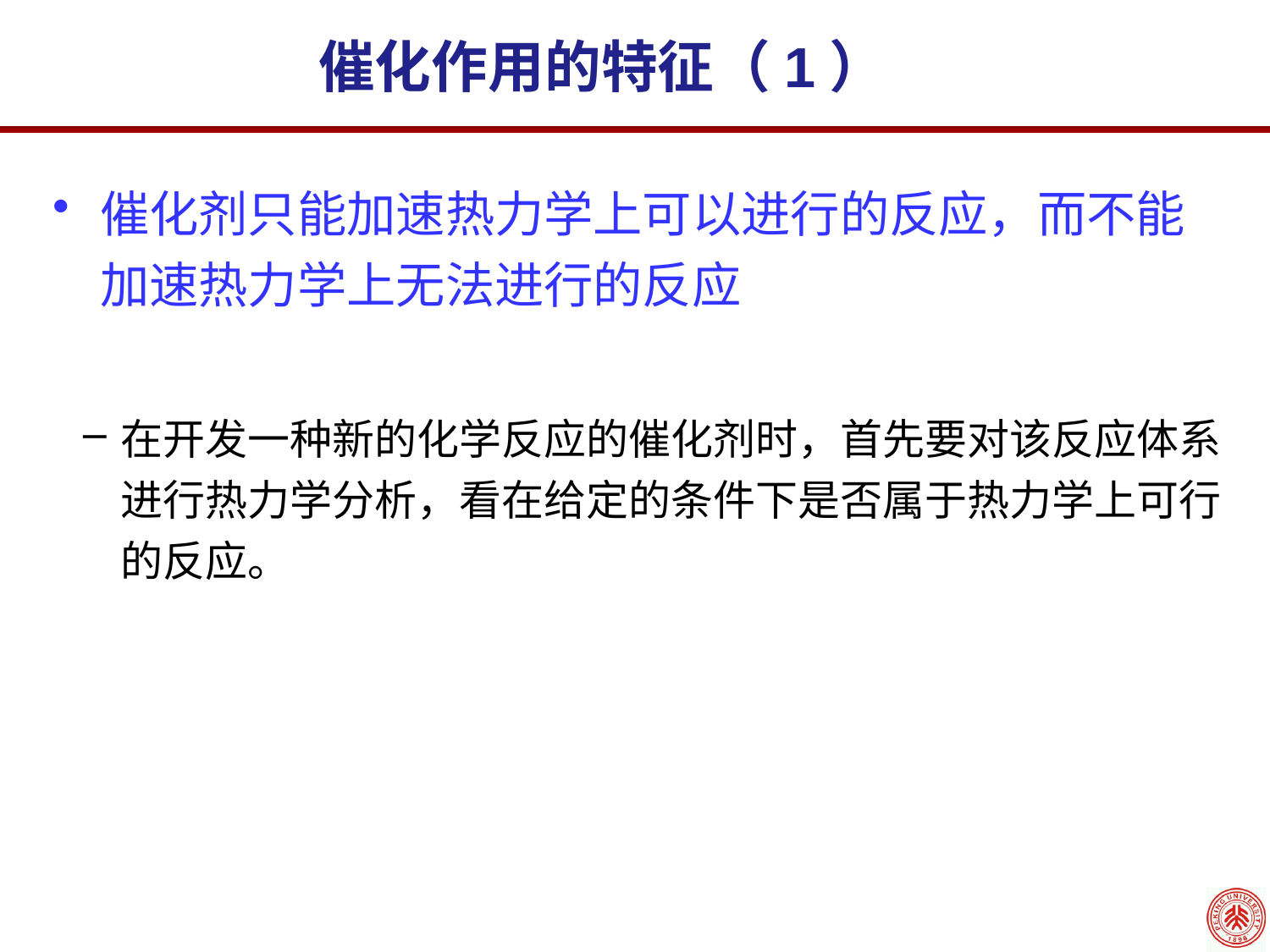

催化作用的特征（1）

催化剂只能加速热力学上可以进行的反应，而不能加速热力学上无法进行的反应

在开发一种新的化学反应的催化剂时，首先要对该反应体系进行热力学分析，看在给定的条件下是否属于热力学上可行的反应。